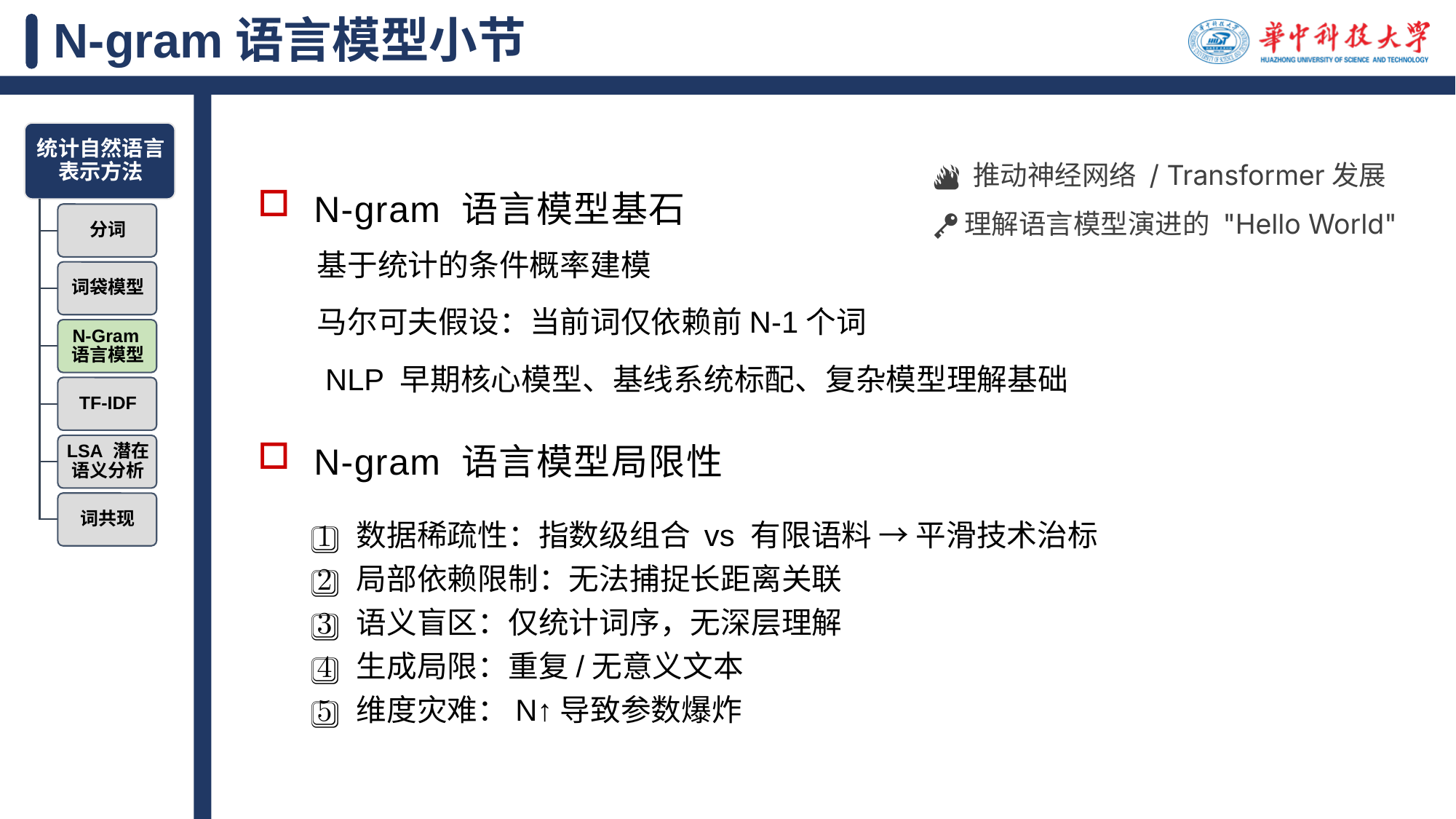

# N-gram语言模型小节
统计自然语言表示方法
分词
词袋模型
N-Gram语言模型
TF-IDF
LSA 潜在语义分析
词共现
🔥 推动神经网络 / Transformer发展
🔑 理解语言模型演进的 "Hello World"
N-gram 语言模型基石
基于统计的条件概率建模
马尔可夫假设：当前词仅依赖前N-1个词
 NLP 早期核心模型、基线系统标配、复杂模型理解基础
N-gram 语言模型局限性
1️⃣  数据稀疏性：指数级组合 vs 有限语料 → 平滑技术治标
2️⃣  局部依赖限制：无法捕捉长距离关联
3️⃣  语义盲区：仅统计词序，无深层理解
4️⃣  生成局限：重复/无意义文本
5️⃣  维度灾难：N↑导致参数爆炸